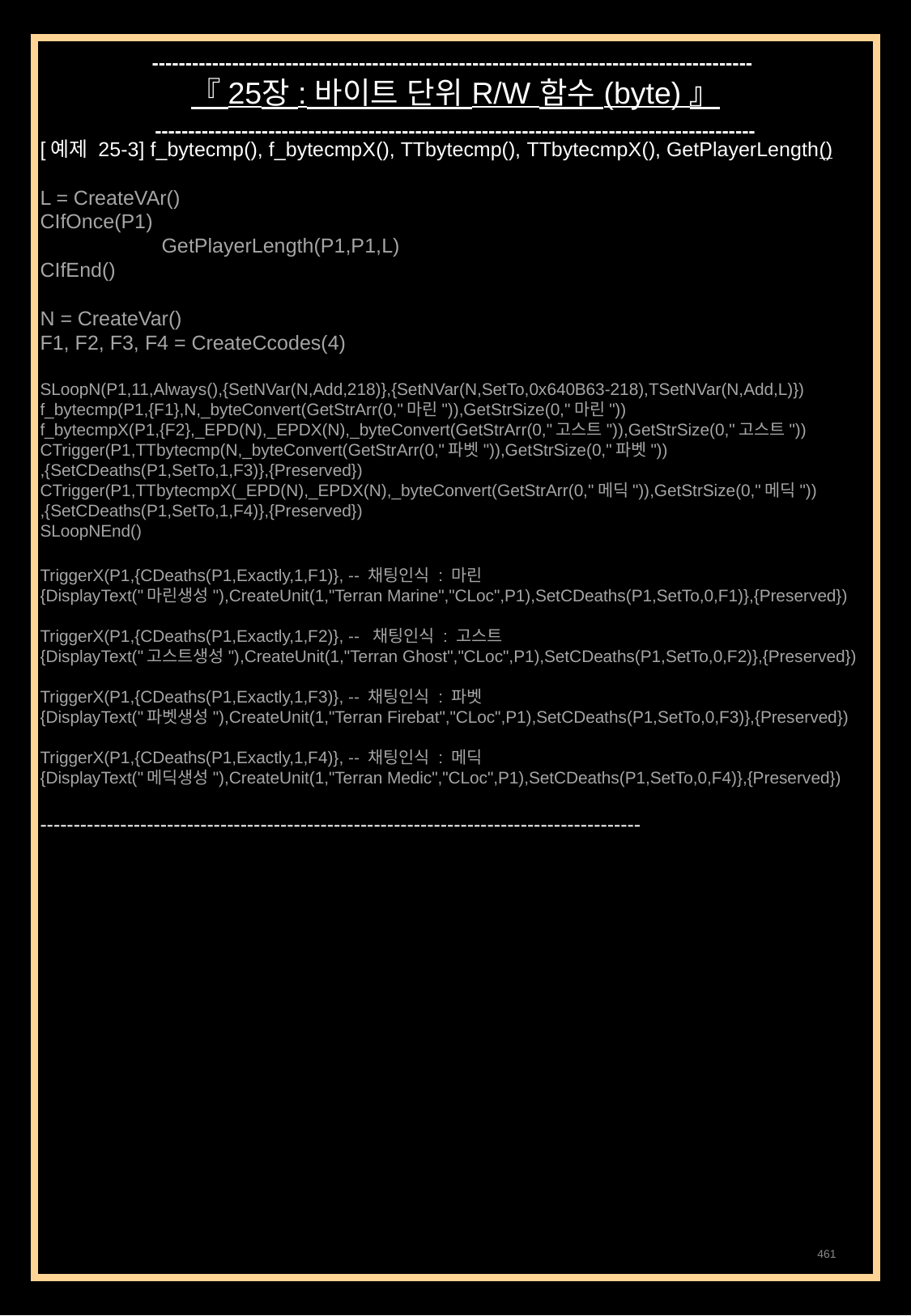

------------------------------------------------------------------------------------------
『 25장 : 바이트 단위 R/W 함수 (byte) 』
------------------------------------------------------------------------------------------
[예제 25-3] f_bytecmp(), f_bytecmpX(), TTbytecmp(), TTbytecmpX(), GetPlayerLength()

L = CreateVAr()
CIfOnce(P1)
	GetPlayerLength(P1,P1,L)
CIfEnd()

N = CreateVar()
F1, F2, F3, F4 = CreateCcodes(4)

SLoopN(P1,11,Always(),{SetNVar(N,Add,218)},{SetNVar(N,SetTo,0x640B63-218),TSetNVar(N,Add,L)})
f_bytecmp(P1,{F1},N,_byteConvert(GetStrArr(0,"마린")),GetStrSize(0,"마린"))
f_bytecmpX(P1,{F2},_EPD(N),_EPDX(N),_byteConvert(GetStrArr(0,"고스트")),GetStrSize(0,"고스트"))
CTrigger(P1,TTbytecmp(N,_byteConvert(GetStrArr(0,"파벳")),GetStrSize(0,"파벳"))
,{SetCDeaths(P1,SetTo,1,F3)},{Preserved})
CTrigger(P1,TTbytecmpX(_EPD(N),_EPDX(N),_byteConvert(GetStrArr(0,"메딕")),GetStrSize(0,"메딕"))
,{SetCDeaths(P1,SetTo,1,F4)},{Preserved})
SLoopNEnd()

TriggerX(P1,{CDeaths(P1,Exactly,1,F1)}, -- 채팅인식 : 마린
{DisplayText("마린생성"),CreateUnit(1,"Terran Marine","CLoc",P1),SetCDeaths(P1,SetTo,0,F1)},{Preserved})

TriggerX(P1,{CDeaths(P1,Exactly,1,F2)}, --  채팅인식 : 고스트
{DisplayText("고스트생성"),CreateUnit(1,"Terran Ghost","CLoc",P1),SetCDeaths(P1,SetTo,0,F2)},{Preserved})

TriggerX(P1,{CDeaths(P1,Exactly,1,F3)}, -- 채팅인식 : 파벳
{DisplayText("파벳생성"),CreateUnit(1,"Terran Firebat","CLoc",P1),SetCDeaths(P1,SetTo,0,F3)},{Preserved})

TriggerX(P1,{CDeaths(P1,Exactly,1,F4)}, -- 채팅인식 : 메딕
{DisplayText("메딕생성"),CreateUnit(1,"Terran Medic","CLoc",P1),SetCDeaths(P1,SetTo,0,F4)},{Preserved})

------------------------------------------------------------------------------------------
461